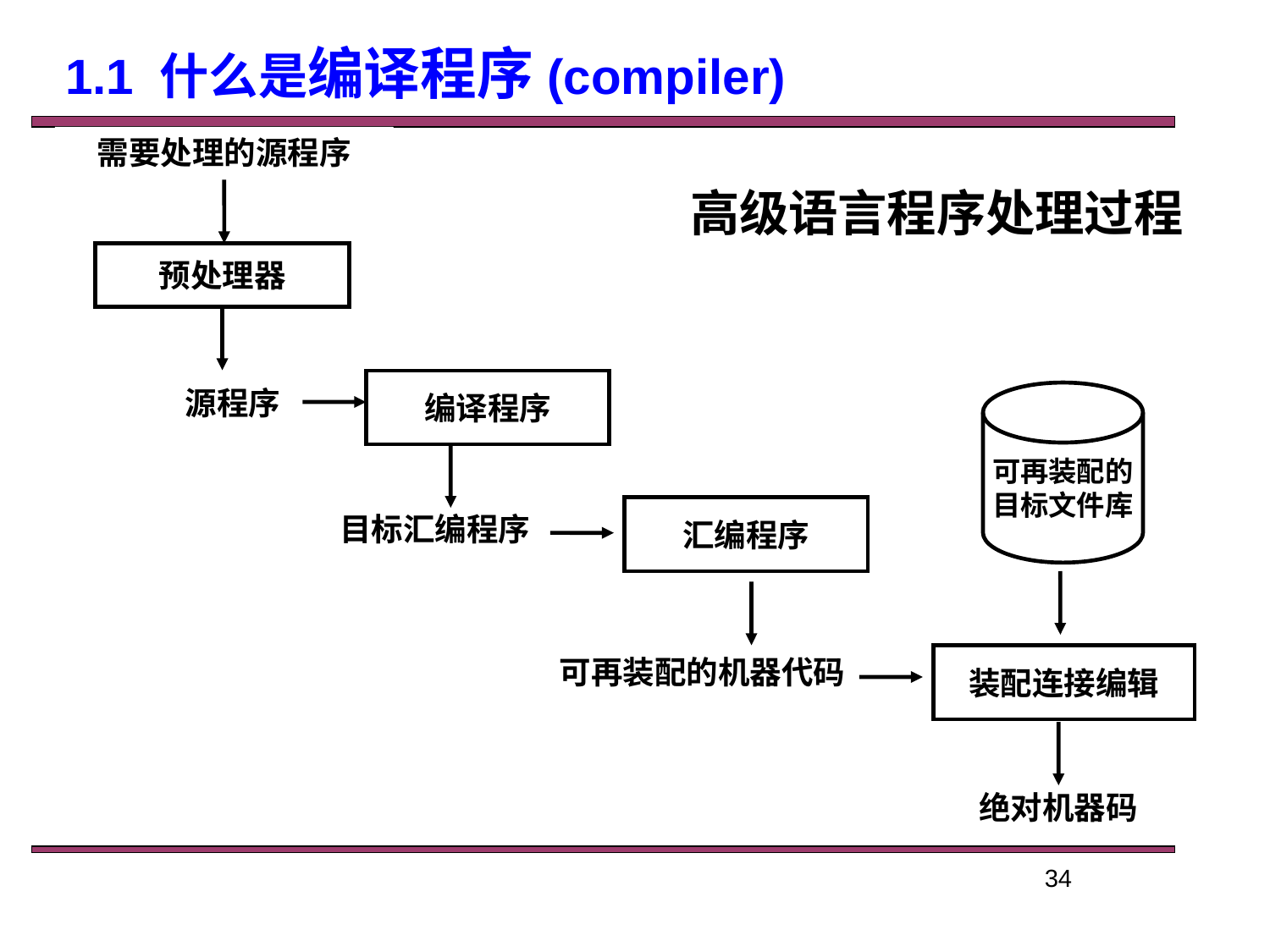

1.1 什么是编译程序(compiler)

需要处理的源程序
高级语言程序处理过程

预处理器

编译程序
      源程序
可再装配的
目标文件库

 目标汇编程序
汇编程序

 可再装配的机器代码
装配连接编辑

绝对机器码
34